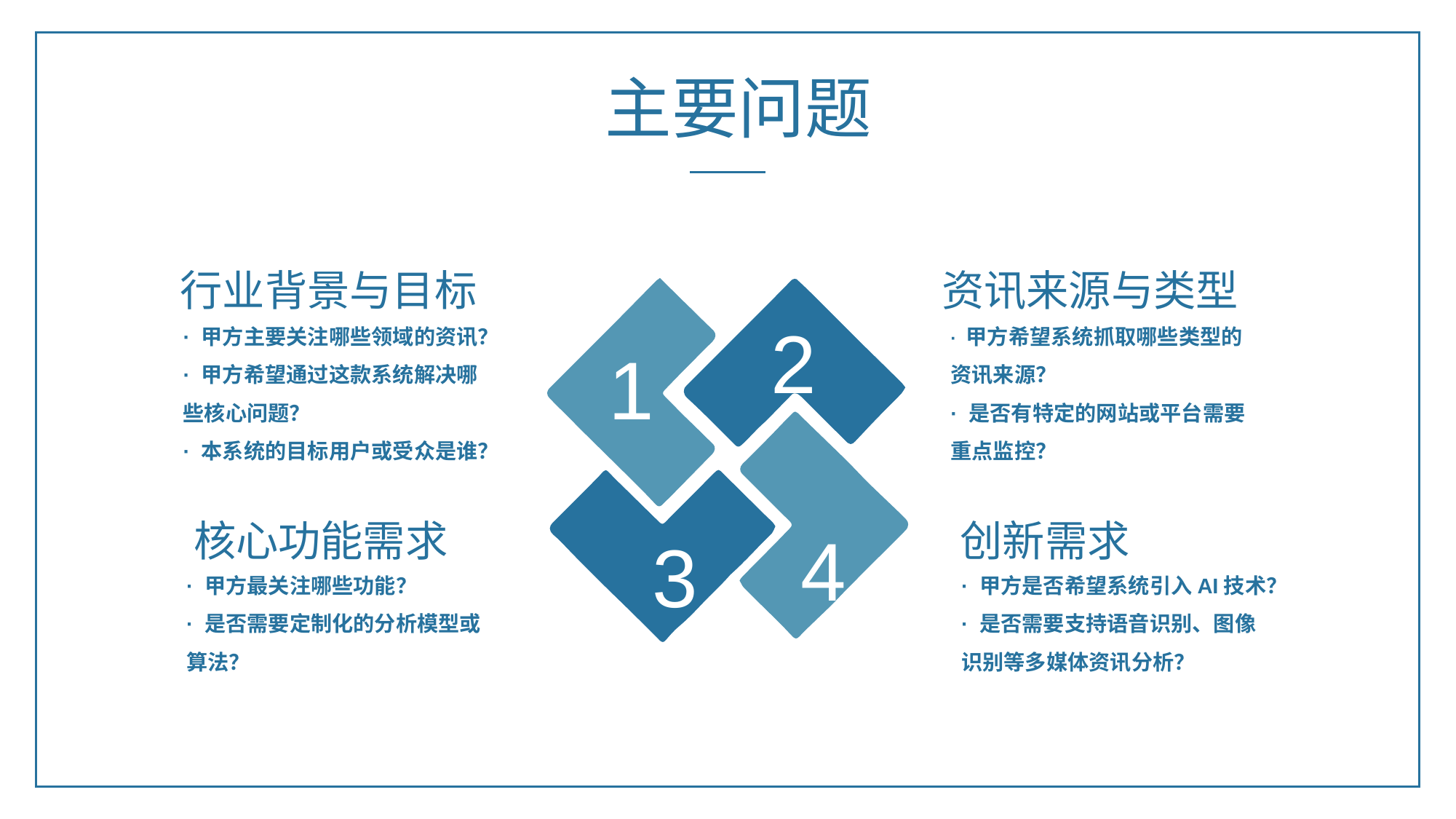

主要问题
行业背景与目标
资讯来源与类型
· 甲方主要关注哪些领域的资讯？
· 甲方希望通过这款系统解决哪些核心问题？
· 本系统的目标用户或受众是谁？
· 甲方希望系统抓取哪些类型的资讯来源？
· 是否有特定的网站或平台需要重点监控？
 核心功能需求
创新需求
· 甲方最关注哪些功能？
· 是否需要定制化的分析模型或算法？

· 甲方是否希望系统引入AI技术？
· 是否需要支持语音识别、图像识别等多媒体资讯分析？

2
1
4
3